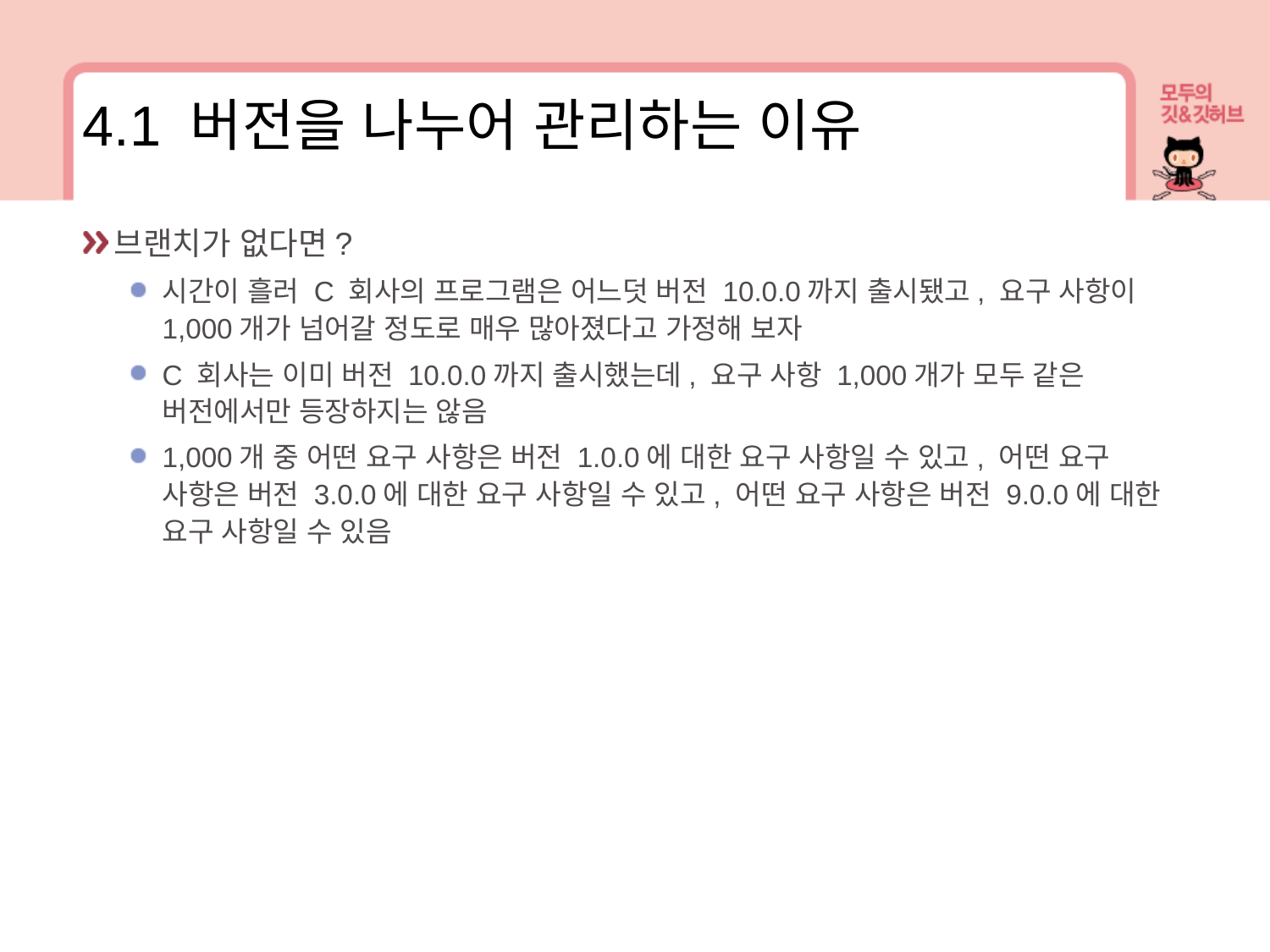

4.1 버전을 나누어 관리하는 이유
브랜치가 없다면?
시간이 흘러 C 회사의 프로그램은 어느덧 버전 10.0.0까지 출시됐고, 요구 사항이 1,000개가 넘어갈 정도로 매우 많아졌다고 가정해 보자
C 회사는 이미 버전 10.0.0까지 출시했는데, 요구 사항 1,000개가 모두 같은 버전에서만 등장하지는 않음
1,000개 중 어떤 요구 사항은 버전 1.0.0에 대한 요구 사항일 수 있고, 어떤 요구 사항은 버전 3.0.0에 대한 요구 사항일 수 있고, 어떤 요구 사항은 버전 9.0.0에 대한 요구 사항일 수 있음